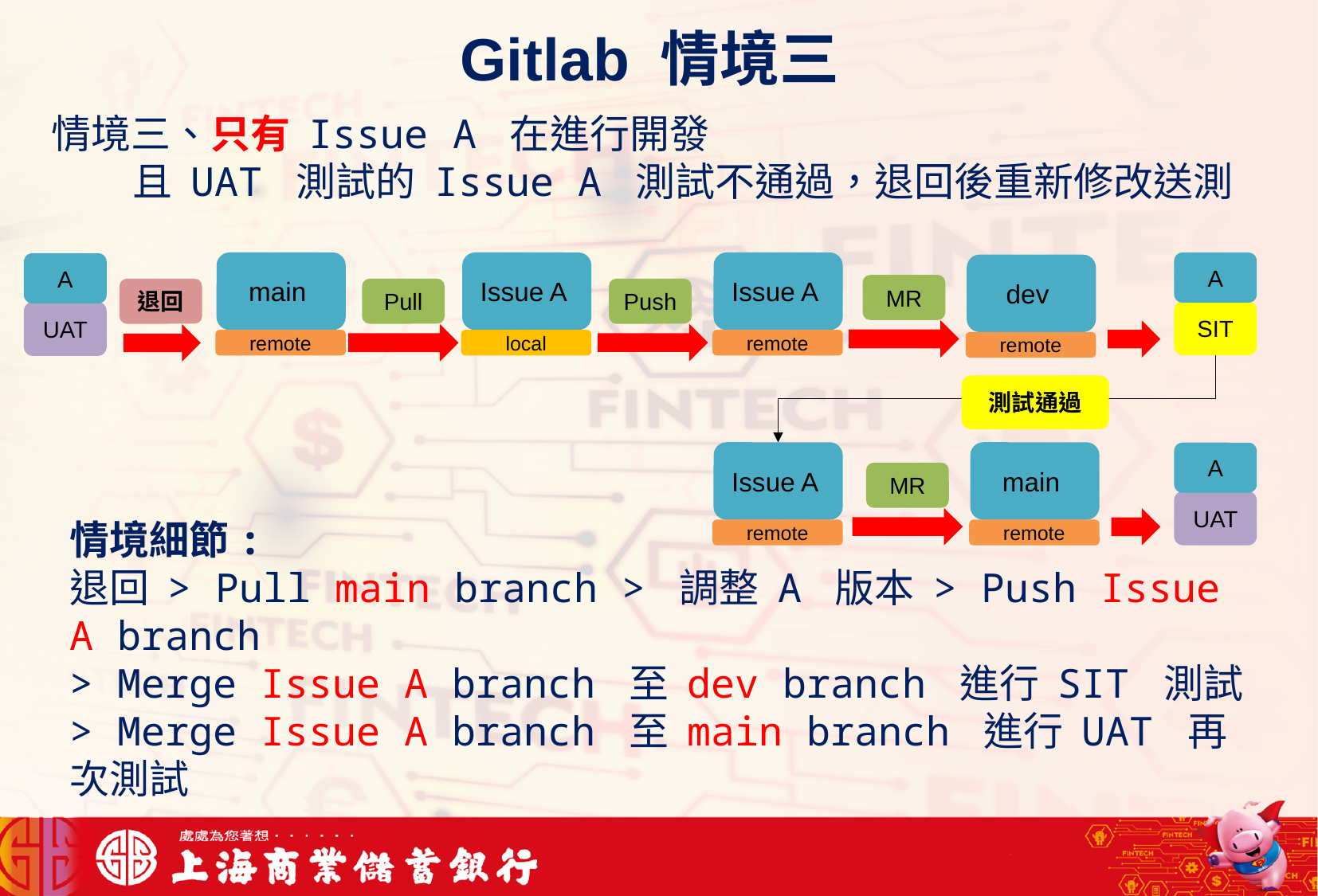

Gitlab 情境三
情境三、只有 Issue A 在進行開發
        且 UAT 測試的 Issue A 測試不通過，退回後重新修改送測
main
Issue A
Issue A
A
A
dev
MR
退回
Pull
Push
SIT
UAT

remote
local
remote
remote
測試通過
Issue A
main
A
MR
UAT

remote
remote

情境細節:
退回 > Pull main branch > 調整 A 版本 > Push Issue A branch
> Merge Issue A branch 至 dev branch 進行 SIT 測試
> Merge Issue A branch 至 main branch 進行 UAT 再次測試